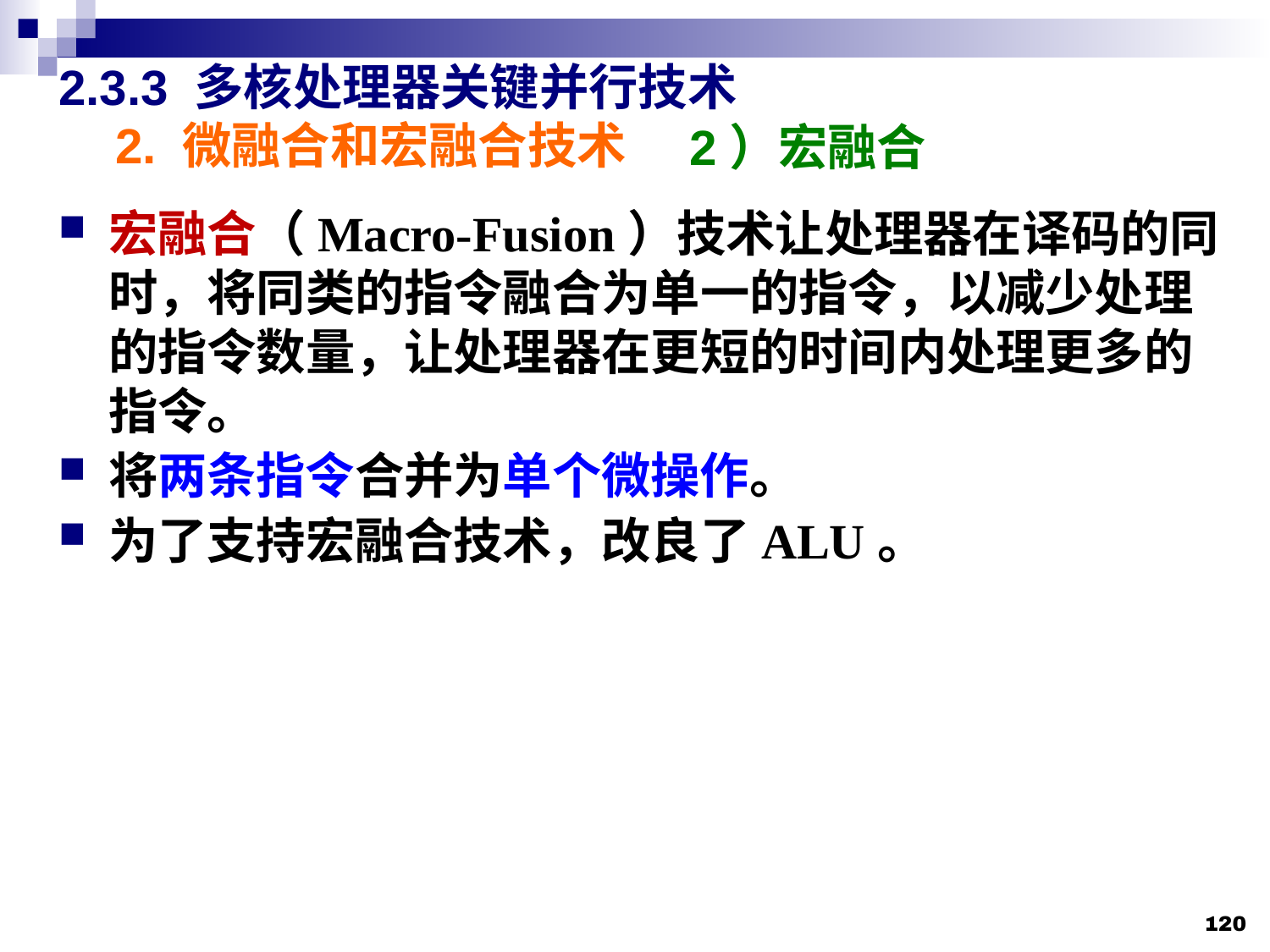

# 2.3.3 多核处理器关键并行技术
2. 微融合和宏融合技术
2）宏融合
宏融合（Macro-Fusion）技术让处理器在译码的同时，将同类的指令融合为单一的指令，以减少处理的指令数量，让处理器在更短的时间内处理更多的指令。
将两条指令合并为单个微操作。
为了支持宏融合技术，改良了ALU。
120